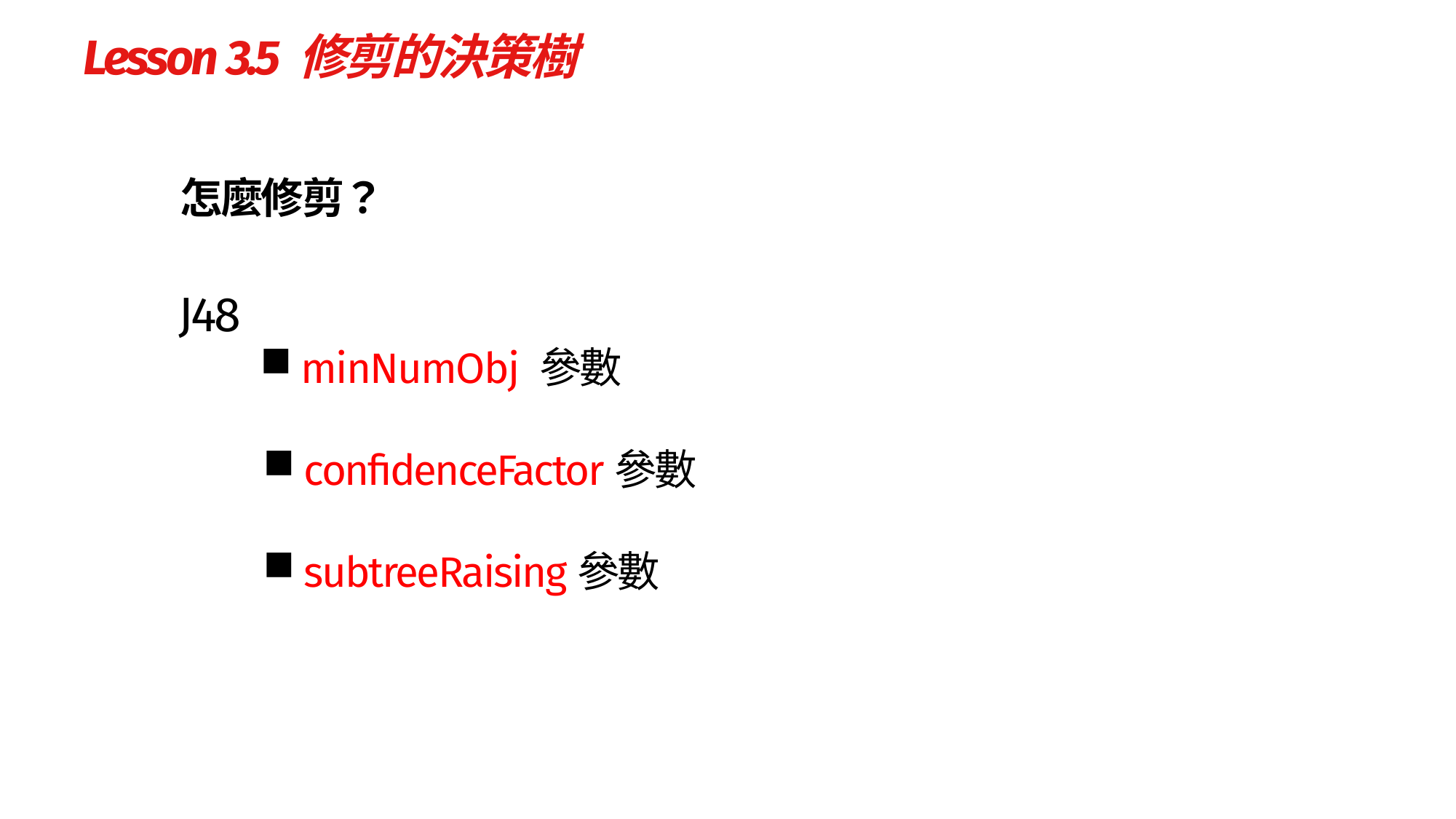

# Lesson 3.5 修剪的決策樹
怎麼修剪？

J48
minNumObj 參數

confidenceFactor參數

subtreeRaising參數